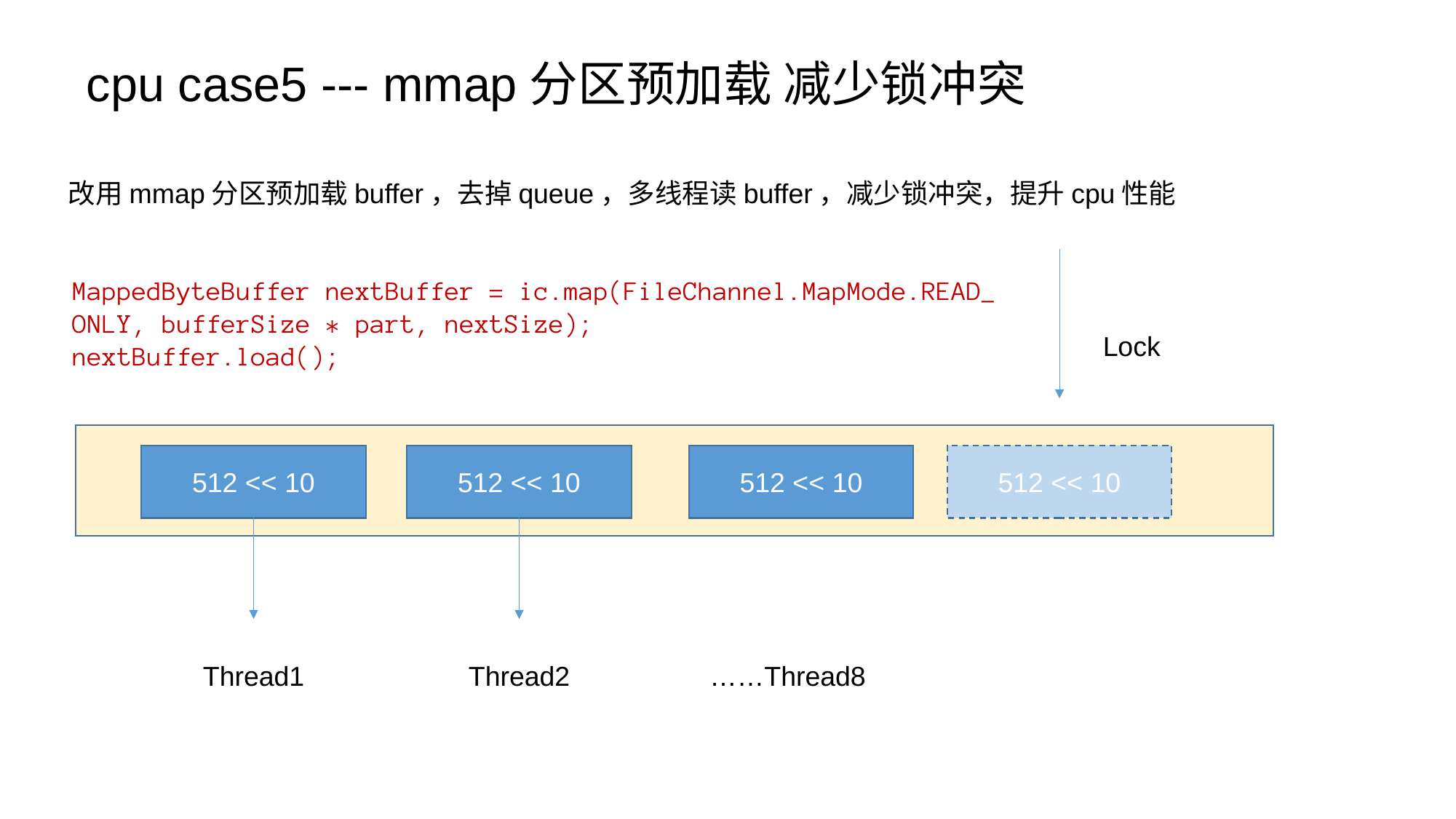

cpu case5 --- mmap分区预加载 减少锁冲突
改用mmap分区预加载buffer，去掉queue，多线程读buffer，减少锁冲突，提升cpu性能
MappedByteBuffer nextBuffer = ic.map(FileChannel.MapMode.READ_ONLY, bufferSize * part, nextSize);
nextBuffer.load();
Lock

512 << 10
512 << 10
512 << 10
512 << 10
Thread1
Thread2
……Thread8